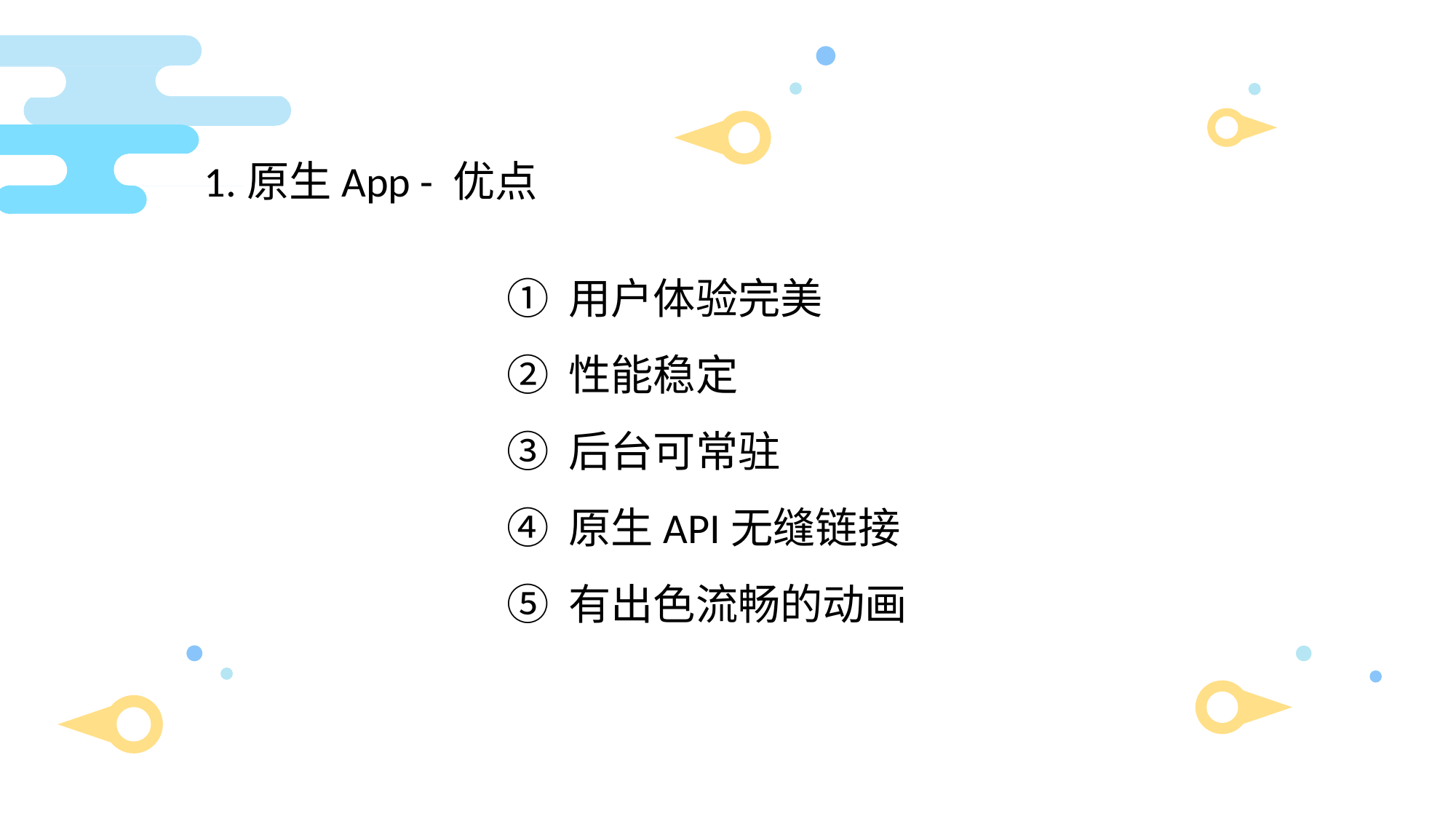

1.原生App - 优点

用户体验完美
性能稳定
后台可常驻
原生API无缝链接
有出色流畅的动画